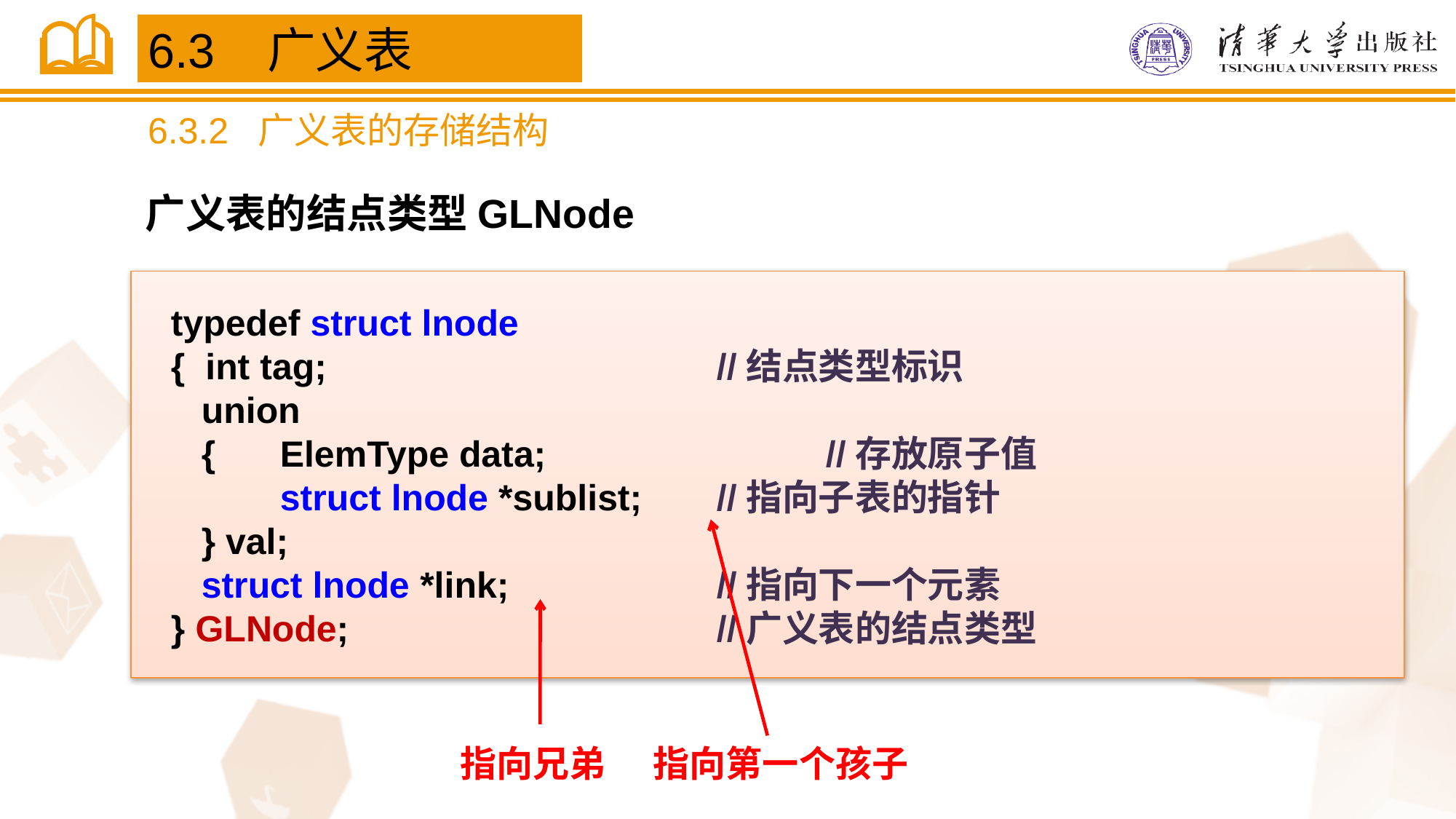

6.3   广义表
6.3.2  广义表的存储结构
广义表的结点类型GLNode
typedef struct lnode
{  int tag;				//结点类型标识
   union
   {	ElemType data;			//存放原子值
	struct lnode *sublist;	//指向子表的指针
   } val;
   struct lnode *link;		//指向下一个元素
} GLNode;				//广义表的结点类型
指向第一个孩子
指向兄弟